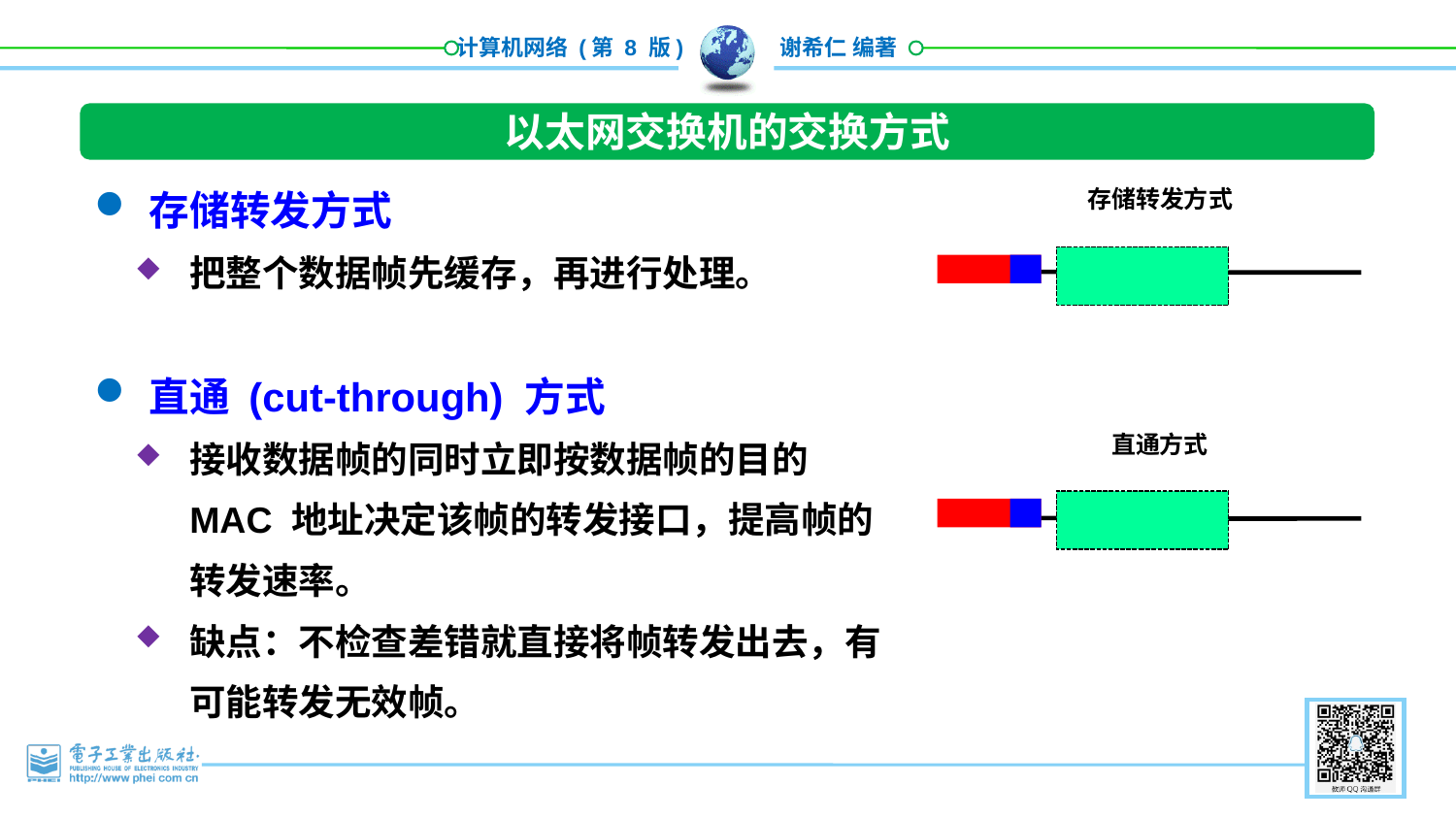

以太网交换机的交换方式

存储转发方式
把整个数据帧先缓存，再进行处理。
存储转发方式

直通 (cut-through) 方式
接收数据帧的同时立即按数据帧的目的 MAC 地址决定该帧的转发接口，提高帧的转发速率。
缺点：不检查差错就直接将帧转发出去，有可能转发无效帧。
直通方式